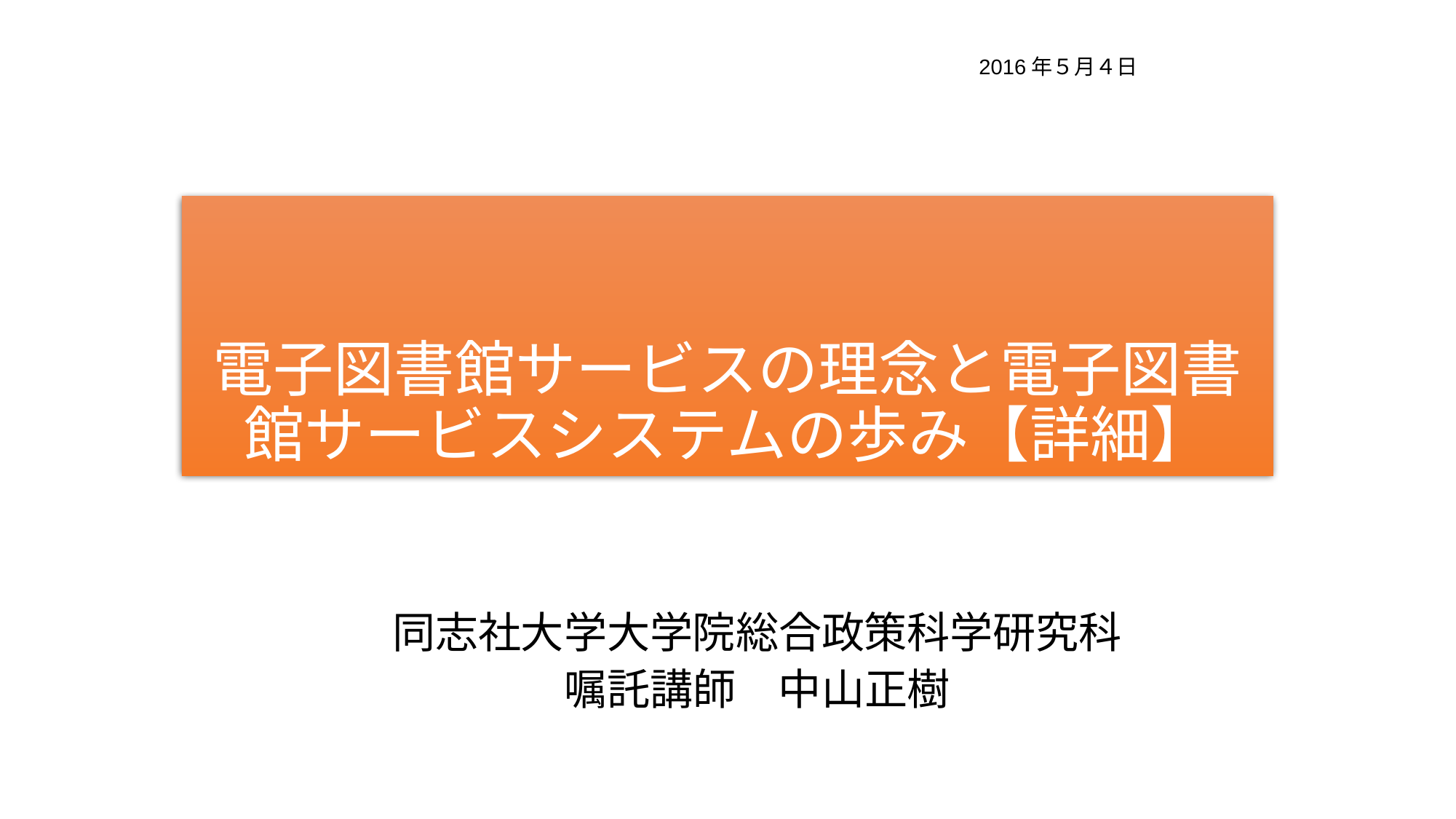

2016年５月４日
# 電子図書館サービスの理念と電子図書館サービスシステムの歩み【詳細】
同志社大学大学院総合政策科学研究科
嘱託講師　中山正樹